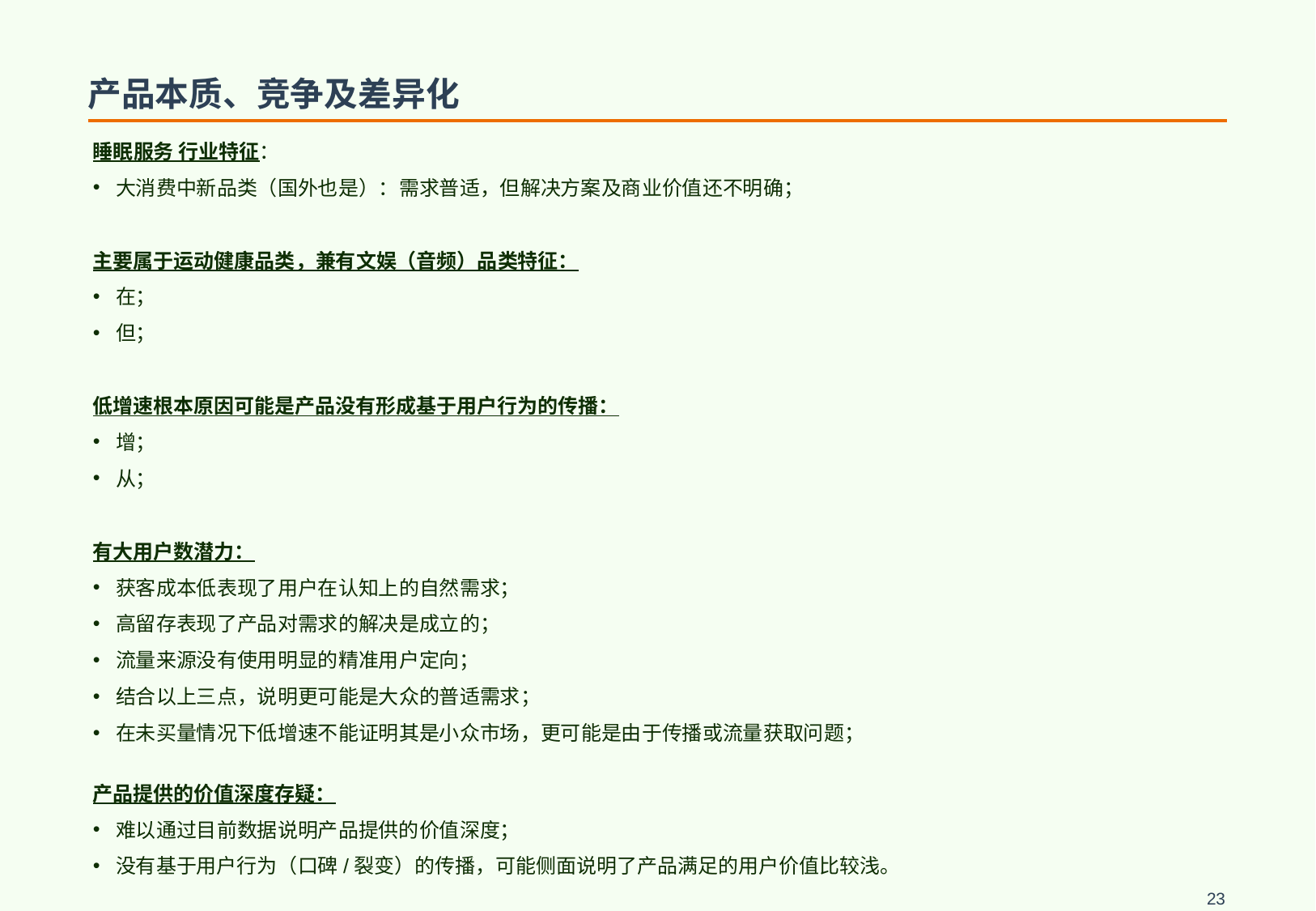

# 产品本质、竞争及差异化
睡眠服务 行业特征：
大消费中新品类（国外也是）：需求普适，但解决方案及商业价值还不明确；

主要属于运动健康品类，兼有文娱（音频）品类特征：
在；
但；

低增速根本原因可能是产品没有形成基于用户行为的传播：
增；
从；

有大用户数潜力：
获客成本低表现了用户在认知上的自然需求；
高留存表现了产品对需求的解决是成立的；
流量来源没有使用明显的精准用户定向；
结合以上三点，说明更可能是大众的普适需求；
在未买量情况下低增速不能证明其是小众市场，更可能是由于传播或流量获取问题；

产品提供的价值深度存疑：
难以通过目前数据说明产品提供的价值深度；
没有基于用户行为（口碑/裂变）的传播，可能侧面说明了产品满足的用户价值比较浅。